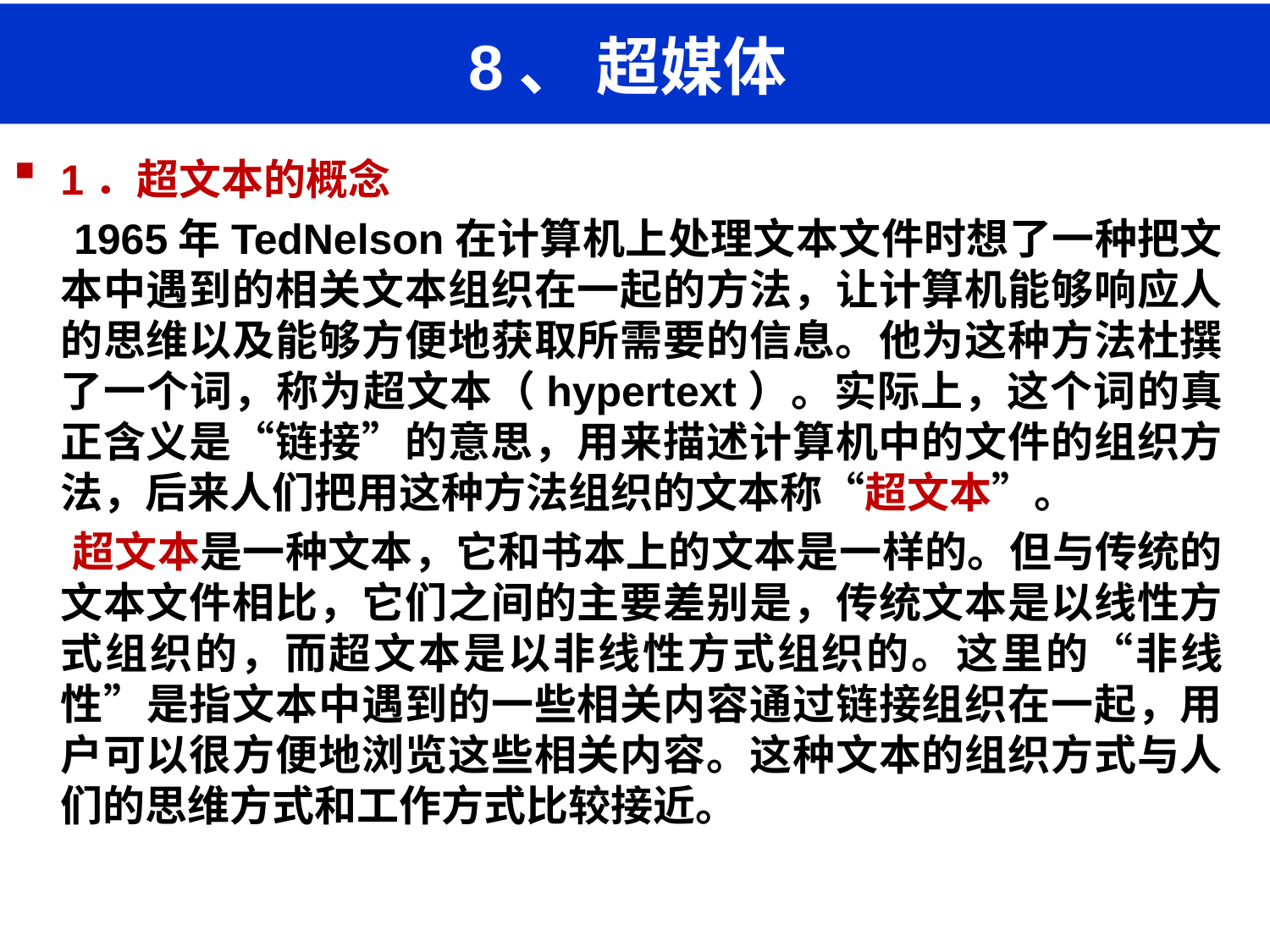

# 8、 超媒体
1．超文本的概念
     1965年TedNelson在计算机上处理文本文件时想了一种把文本中遇到的相关文本组织在一起的方法，让计算机能够响应人的思维以及能够方便地获取所需要的信息。他为这种方法杜撰了一个词，称为超文本（hypertext）。实际上，这个词的真正含义是“链接”的意思，用来描述计算机中的文件的组织方法，后来人们把用这种方法组织的文本称“超文本”。
     超文本是一种文本，它和书本上的文本是一样的。但与传统的文本文件相比，它们之间的主要差别是，传统文本是以线性方式组织的，而超文本是以非线性方式组织的。这里的“非线性”是指文本中遇到的一些相关内容通过链接组织在一起，用户可以很方便地浏览这些相关内容。这种文本的组织方式与人们的思维方式和工作方式比较接近。